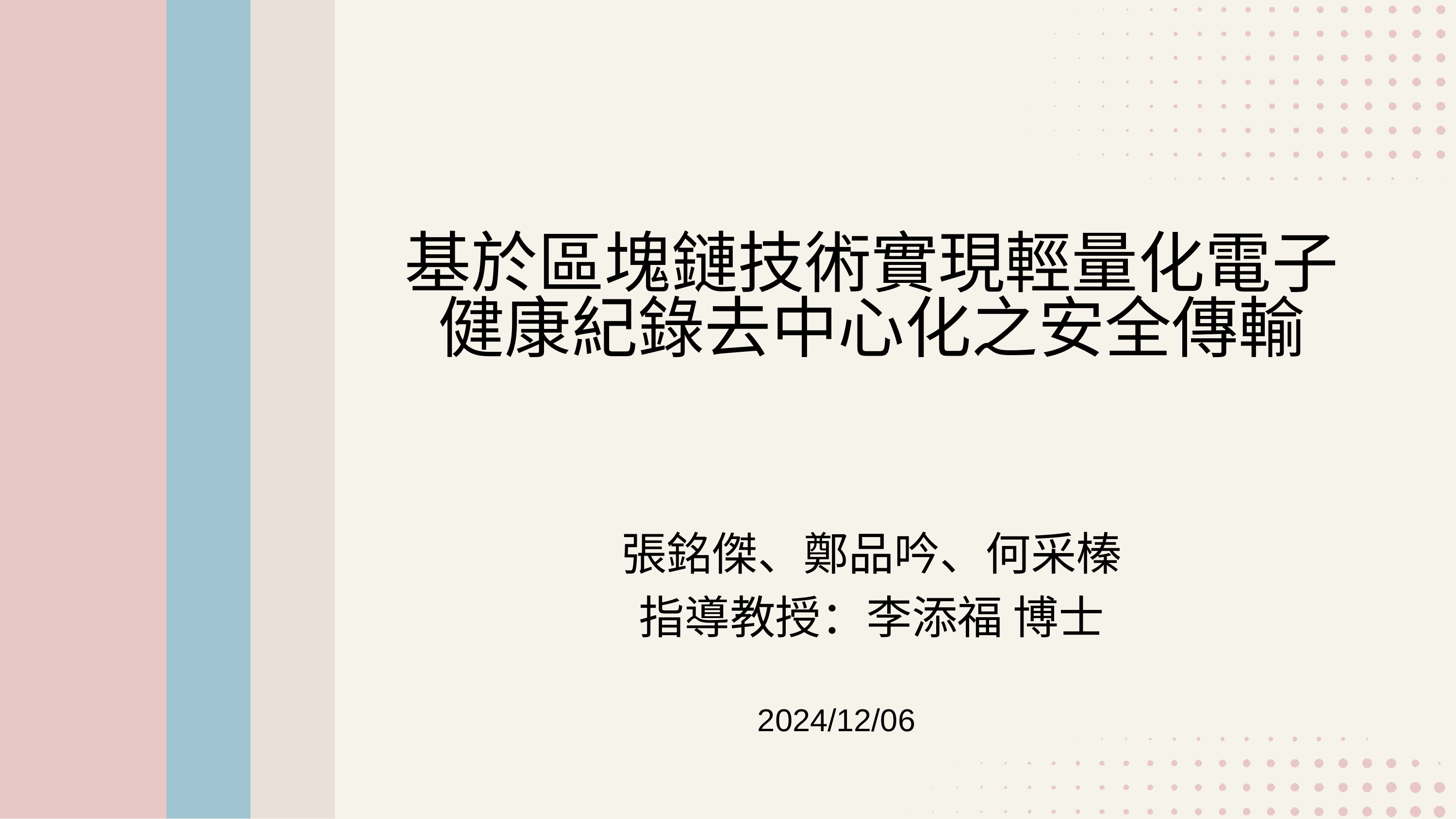

基於區塊鏈技術實現輕量化電子健康紀錄去中心化之安全傳輸
張銘傑、鄭品吟、何采榛
指導教授：李添福 博士

2024/12/06